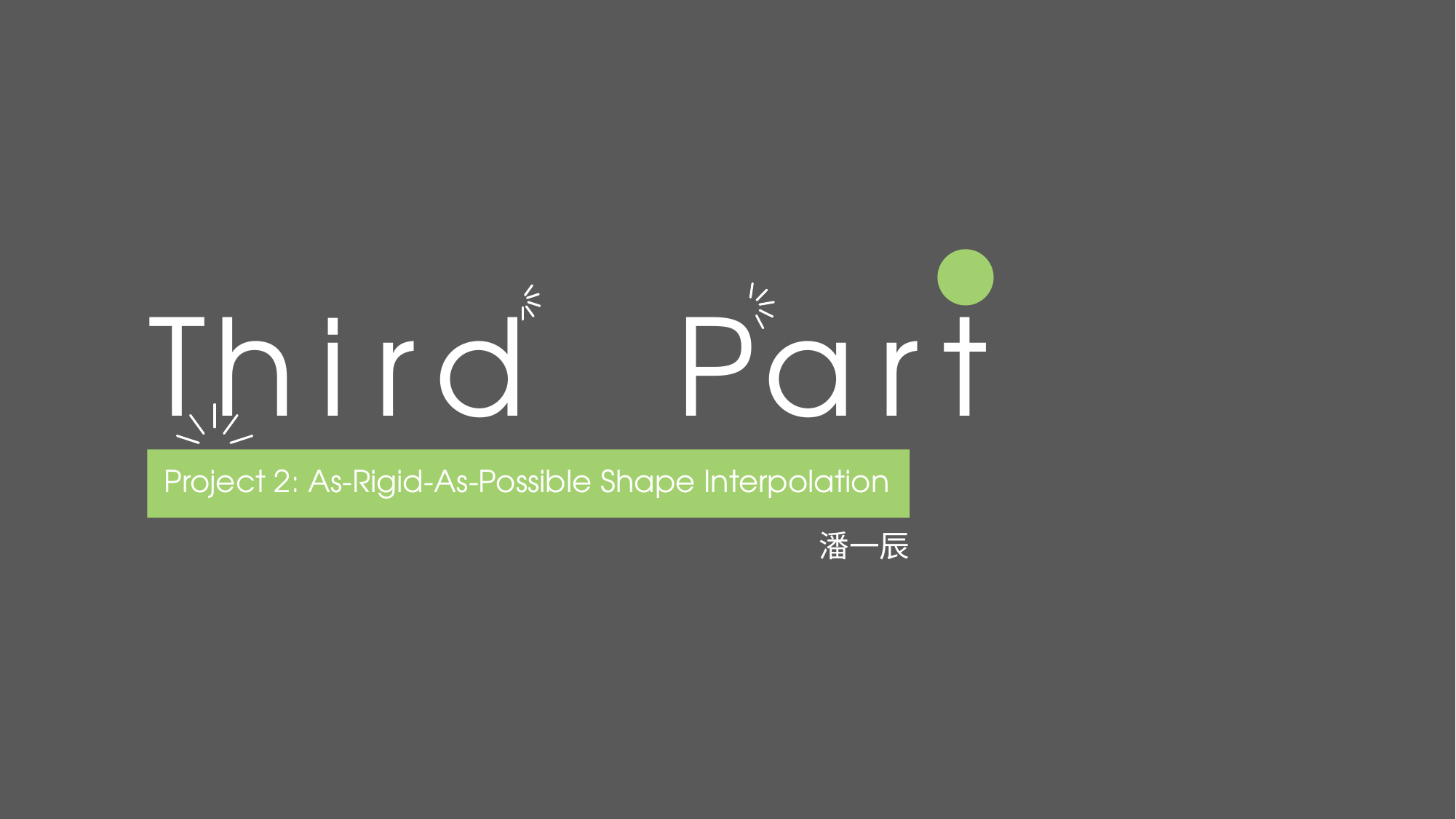

T
h
i
r
d
P
a
r
t

Project 2: As-Rigid-As-Possible Shape Interpolation
潘一辰